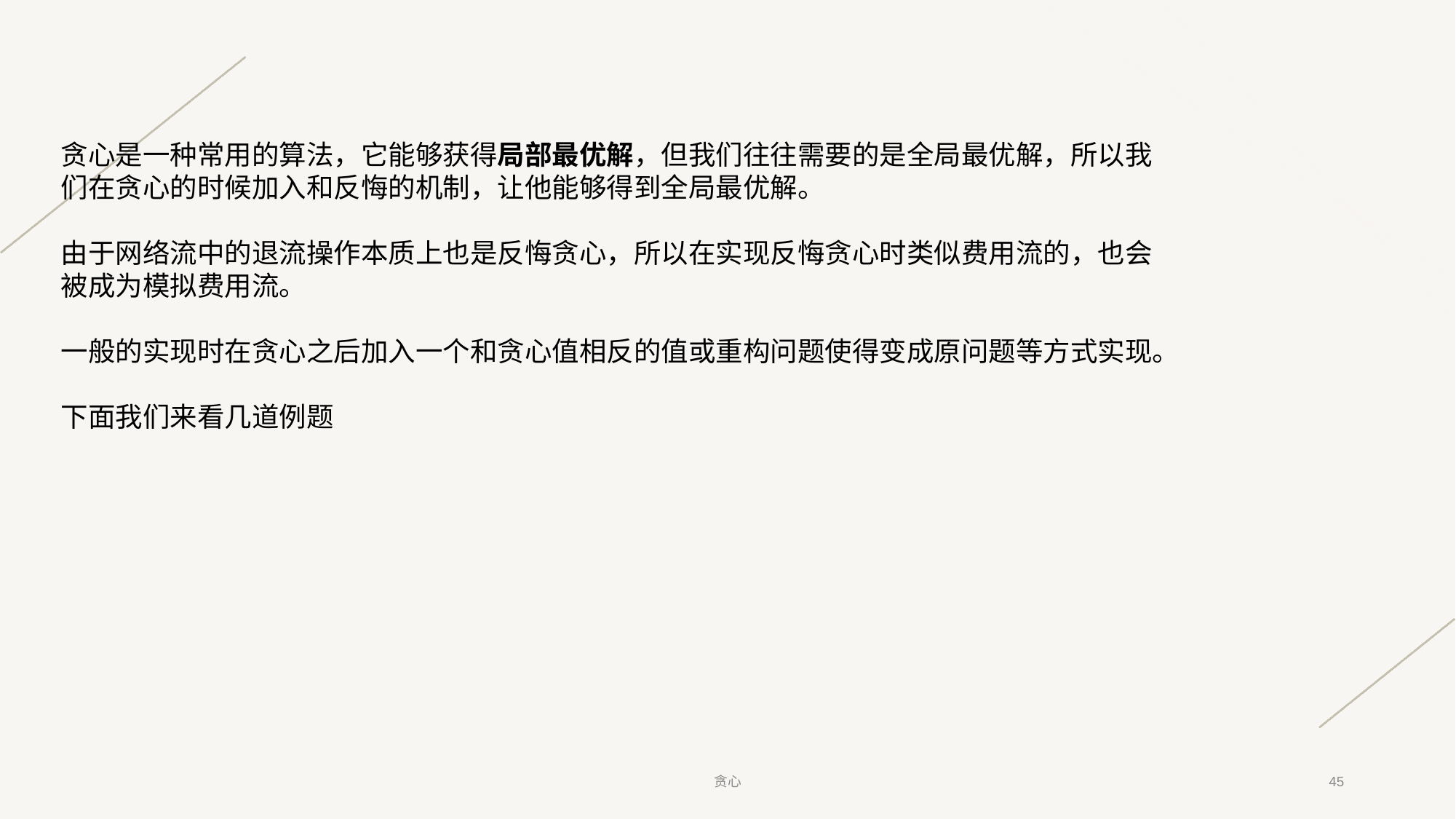

贪心是一种常用的算法，它能够获得局部最优解，但我们往往需要的是全局最优解，所以我们在贪心的时候加入和反悔的机制，让他能够得到全局最优解。

由于网络流中的退流操作本质上也是反悔贪心，所以在实现反悔贪心时类似费用流的，也会被成为模拟费用流。
一般的实现时在贪心之后加入一个和贪心值相反的值或重构问题使得变成原问题等方式实现。

下面我们来看几道例题
贪心
45